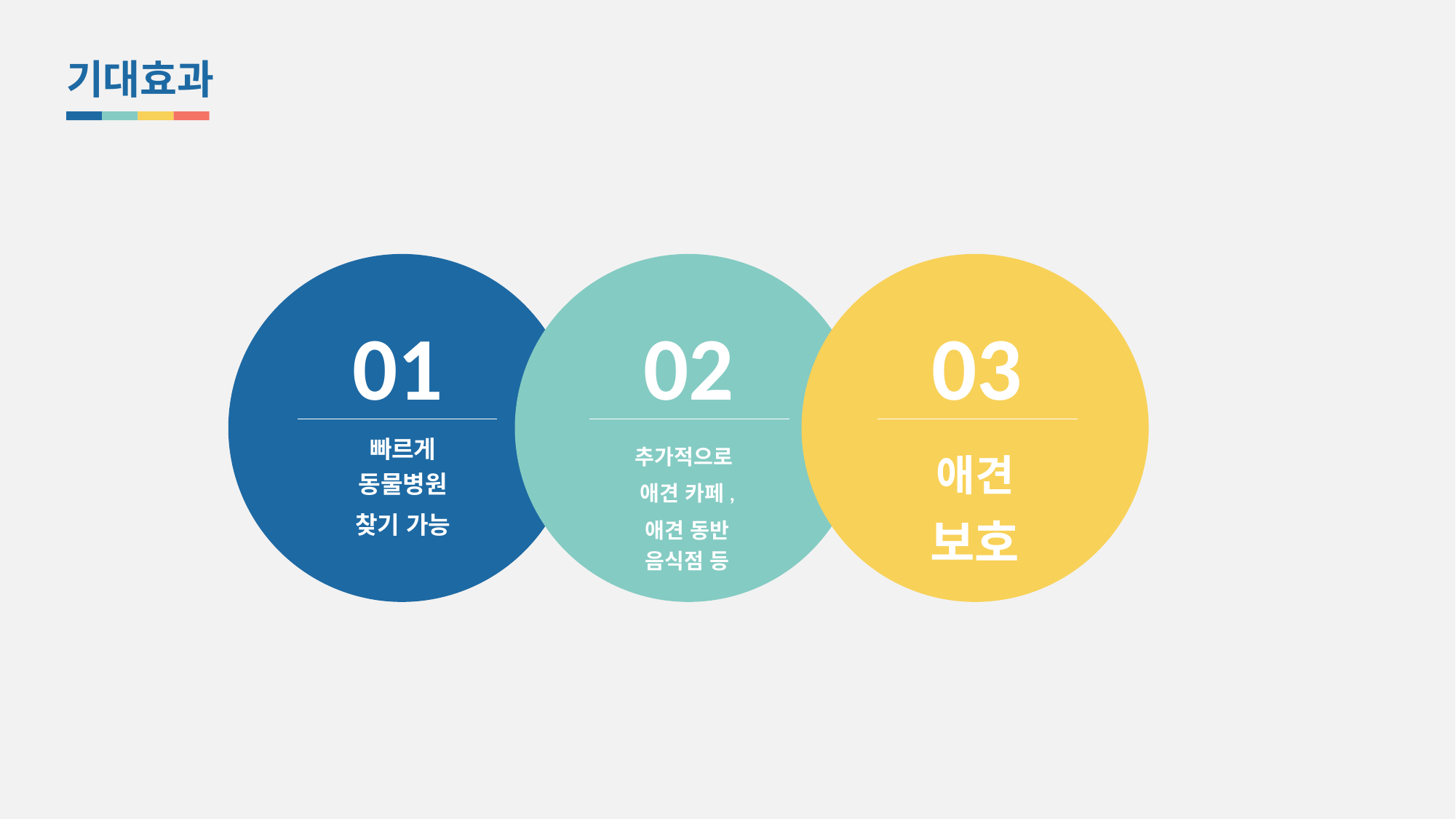

기대효과

01
02
03
빠르게 동물병원
찾기 가능
애견 보호
추가적으로
애견 카페,
애견 동반 음식점 등